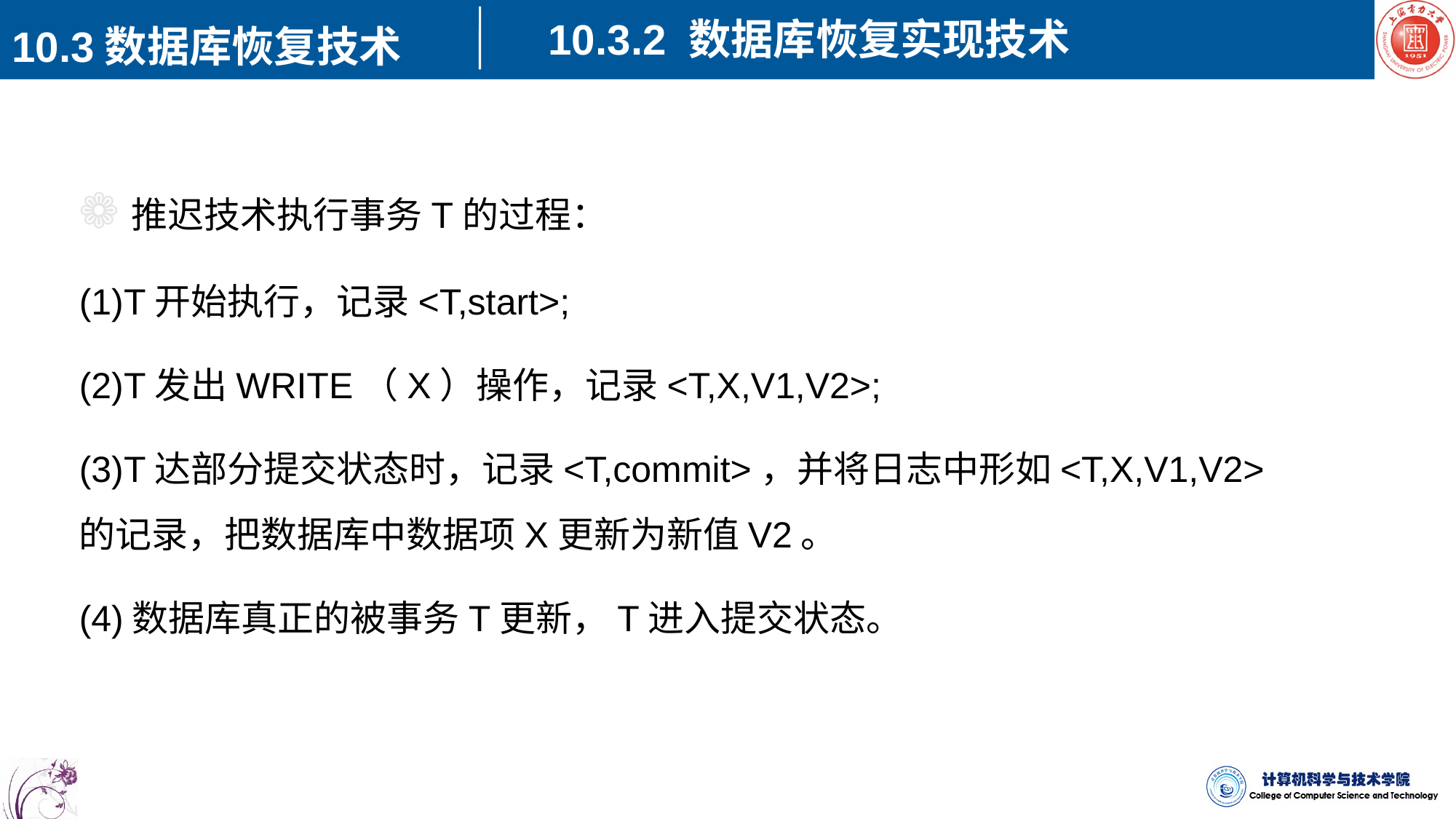

10.3.2 数据库恢复实现技术
10.3数据库恢复技术
❁推迟技术执行事务T的过程：
(1)T开始执行，记录<T,start>;
(2)T发出WRITE（X）操作，记录<T,X,V1,V2>;
(3)T达部分提交状态时，记录<T,commit>，并将日志中形如<T,X,V1,V2> 的记录，把数据库中数据项X更新为新值V2。
(4)数据库真正的被事务T更新，T进入提交状态。